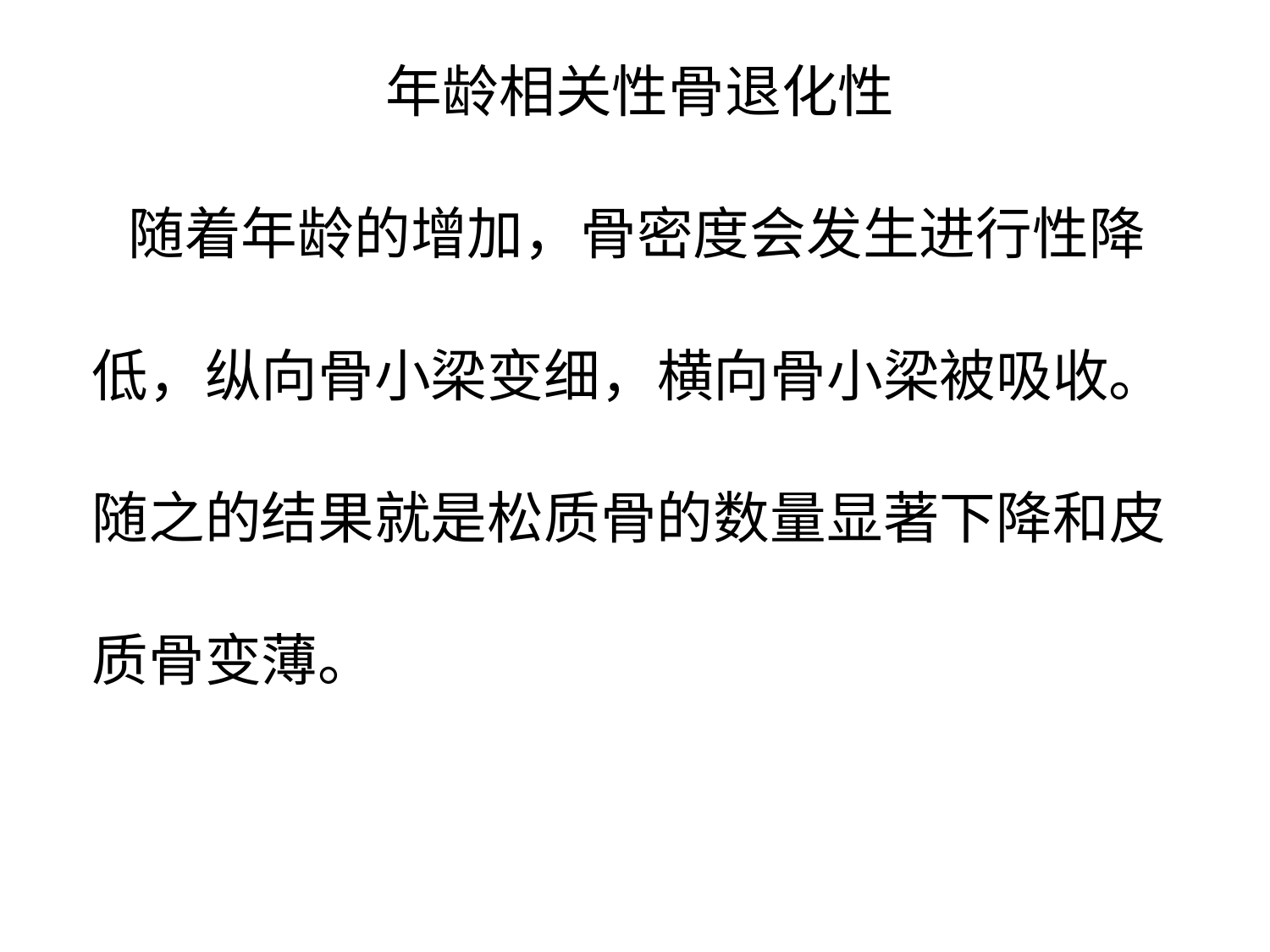

年龄相关性骨退化性
    随着年龄的增加，骨密度会发生进行性降低，纵向骨小梁变细，横向骨小梁被吸收。随之的结果就是松质骨的数量显著下降和皮质骨变薄。